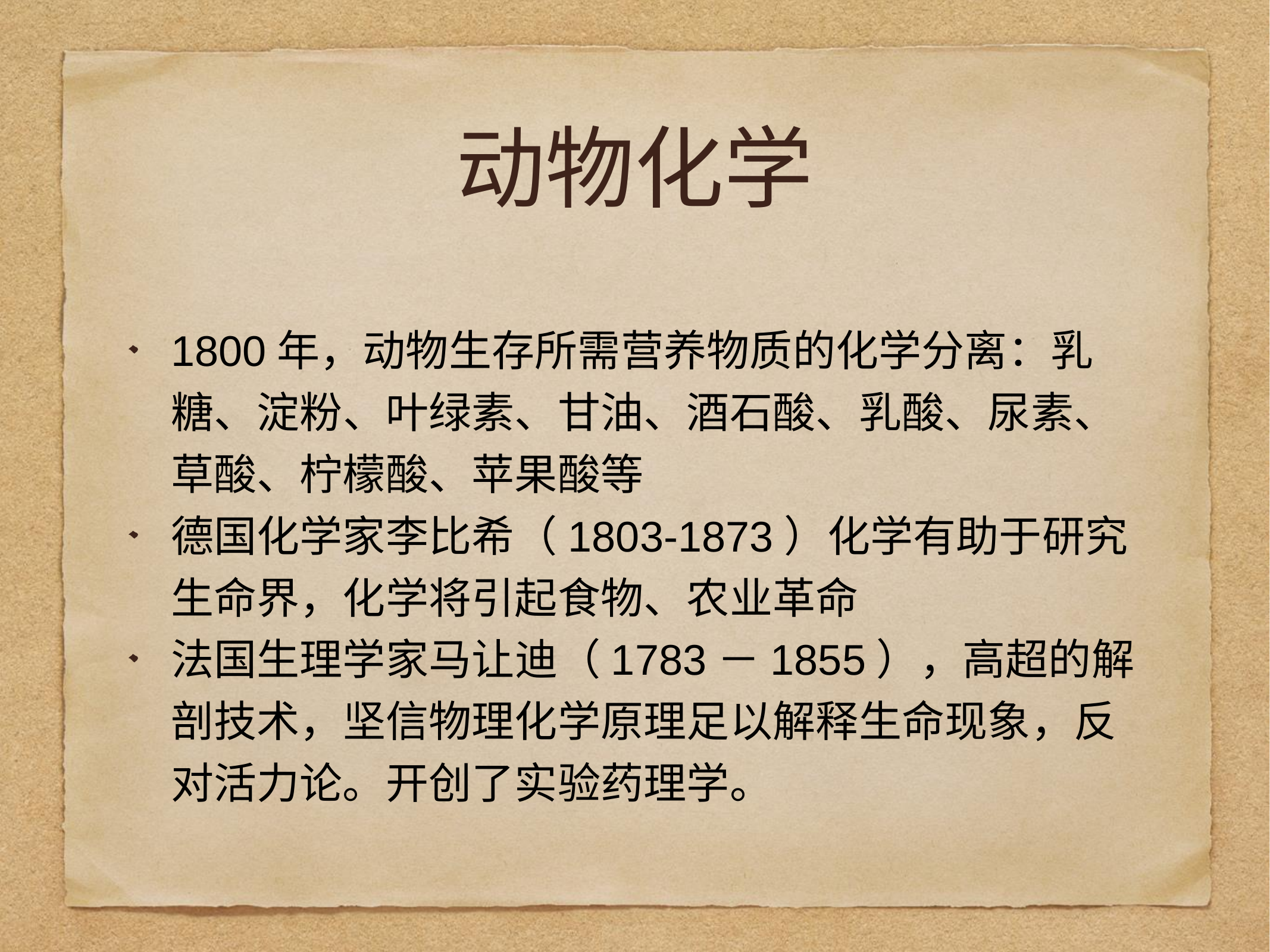

# 动物化学
1800年，动物生存所需营养物质的化学分离：乳糖、淀粉、叶绿素、甘油、酒石酸、乳酸、尿素、草酸、柠檬酸、苹果酸等
德国化学家李比希（1803-1873）化学有助于研究生命界，化学将引起食物、农业革命
法国生理学家马让迪（1783－1855），高超的解剖技术，坚信物理化学原理足以解释生命现象，反对活力论。开创了实验药理学。